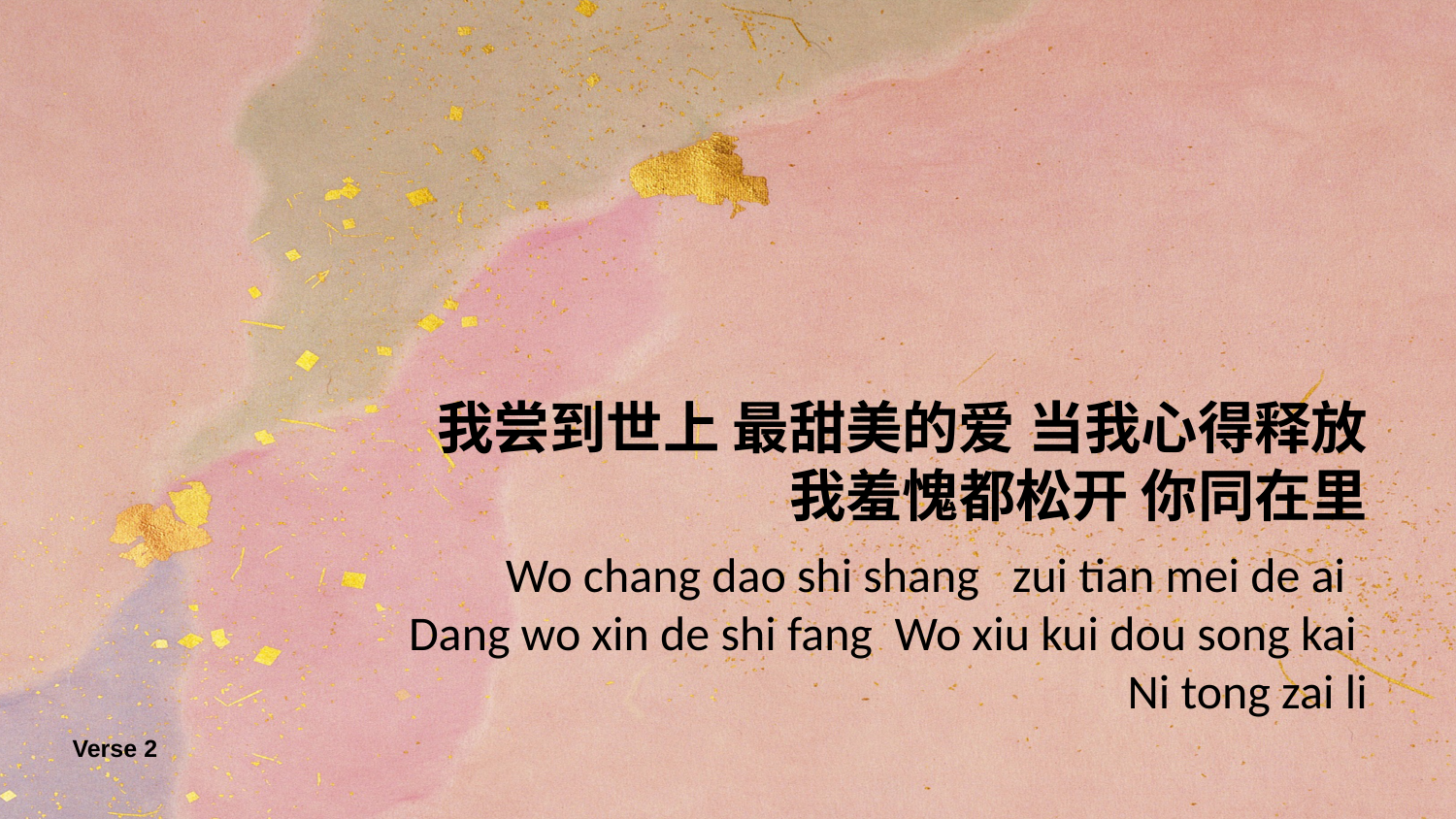

我尝到世上 最甜美的爱 当我心得释放
我羞愧都松开 你同在里
Wo chang dao shi shang   zui tian mei de ai
Dang wo xin de shi fang  Wo xiu kui dou song kai
Ni tong zai li
Verse 2